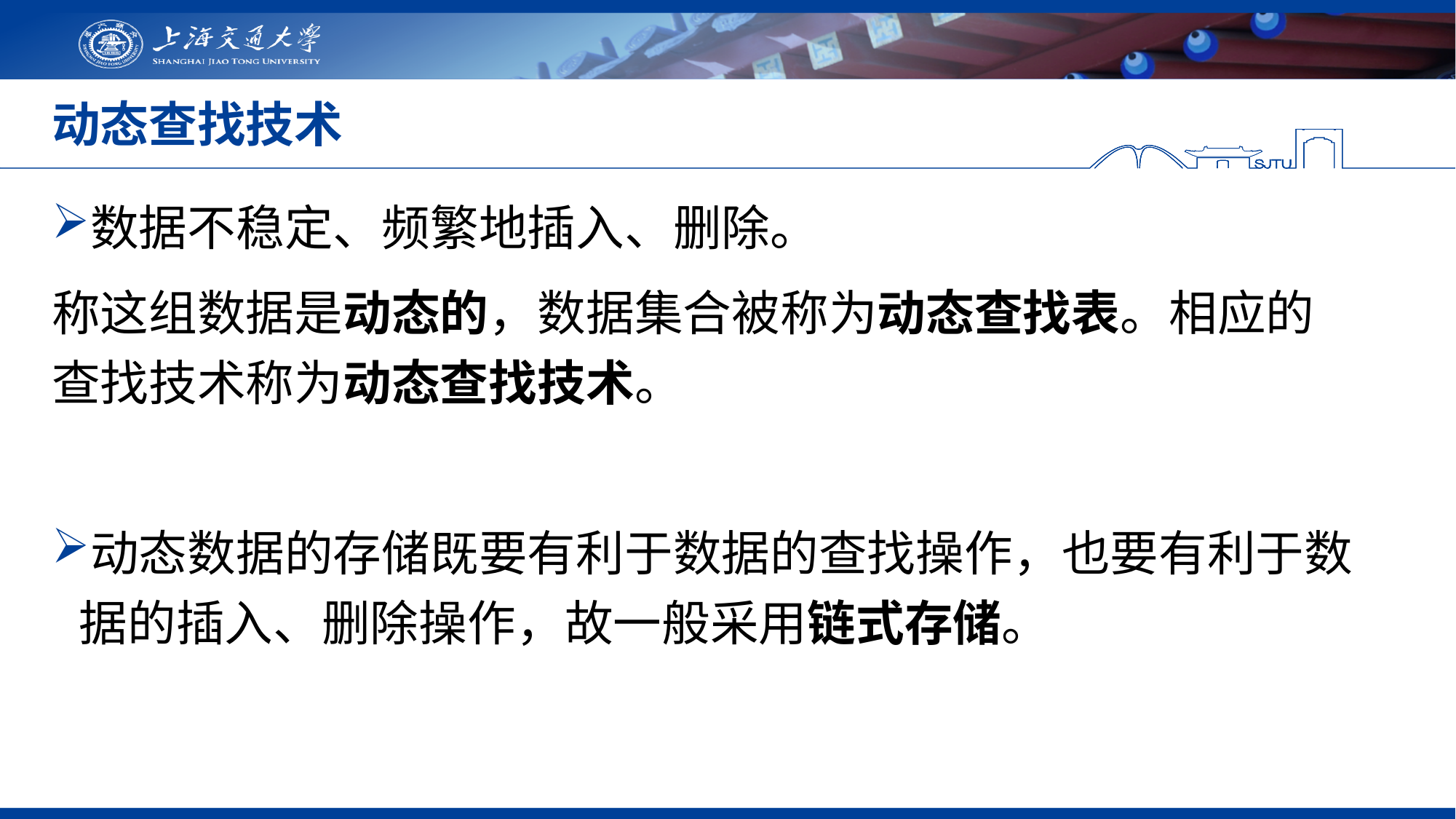

# 动态查找技术
数据不稳定、频繁地插入、删除。
称这组数据是动态的，数据集合被称为动态查找表。相应的查找技术称为动态查找技术。

动态数据的存储既要有利于数据的查找操作，也要有利于数据的插入、删除操作，故一般采用链式存储。